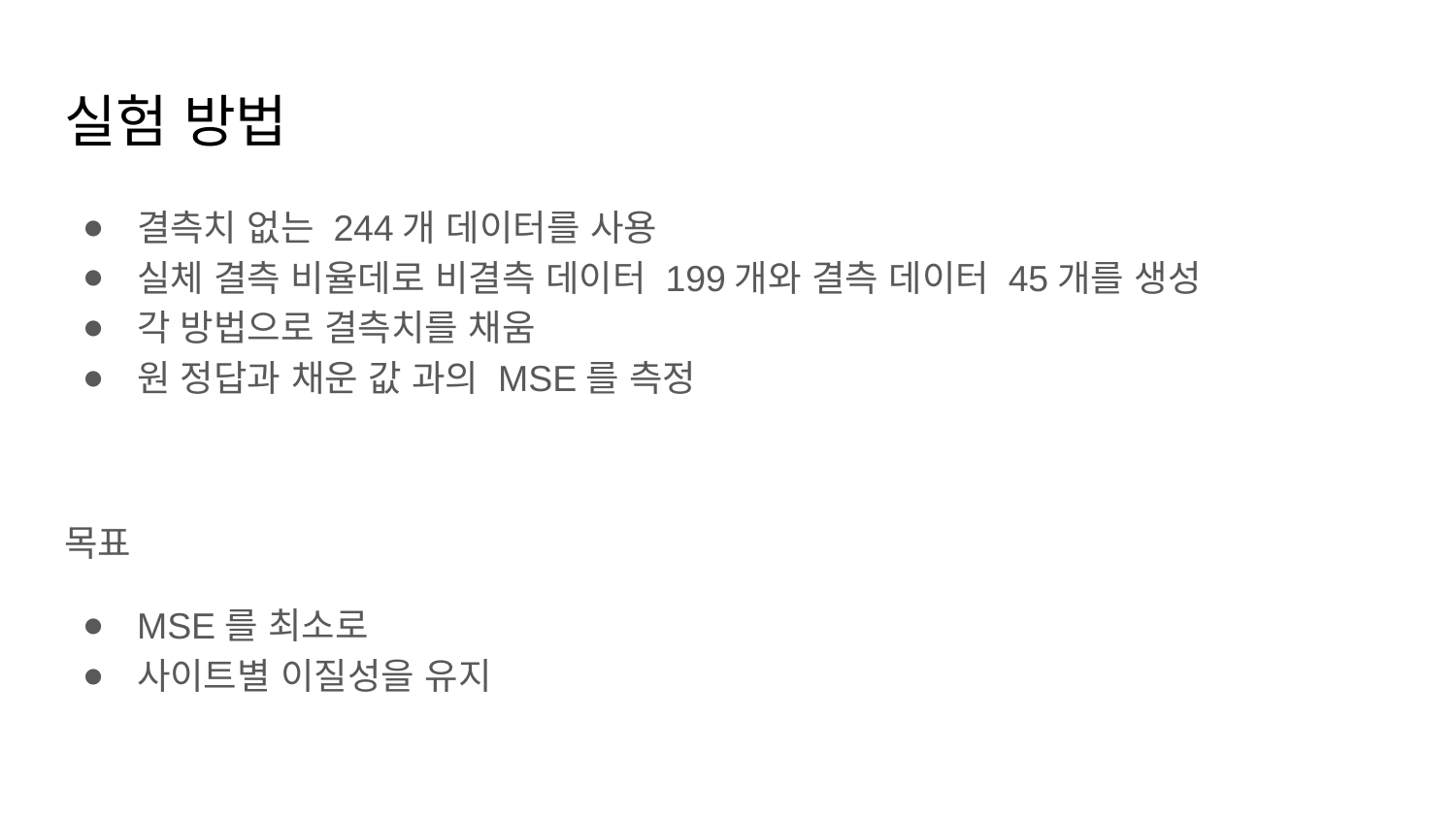

# 실험 방법
결측치 없는 244개 데이터를 사용
실체 결측 비율데로 비결측 데이터 199개와 결측 데이터 45개를 생성
각 방법으로 결측치를 채움
원 정답과 채운 값 과의 MSE를 측정

목표
MSE를 최소로
사이트별 이질성을 유지